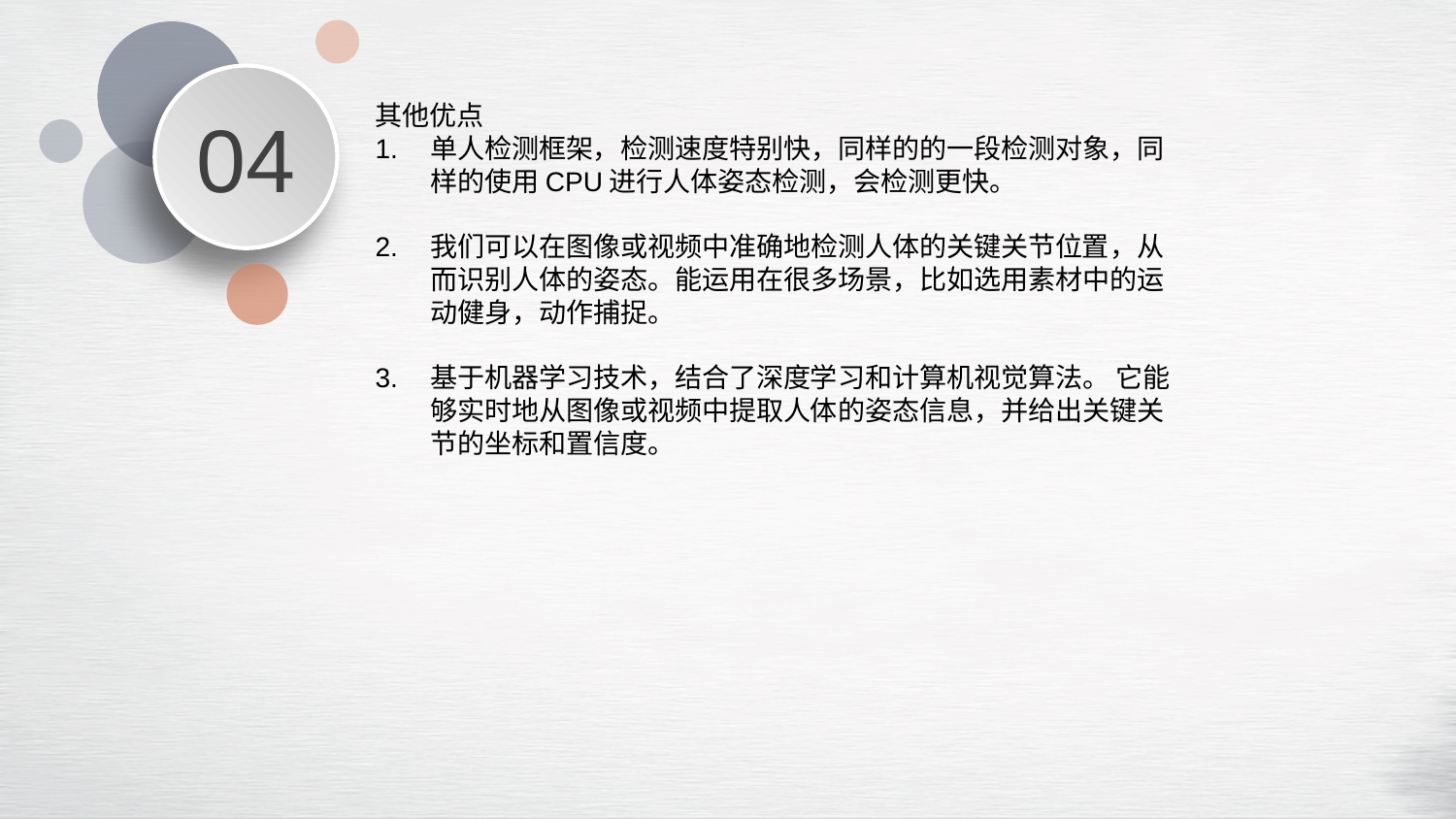

04
其他优点
单人检测框架，检测速度特别快，同样的的一段检测对象，同样的使用CPU进行人体姿态检测，会检测更快。

我们可以在图像或视频中准确地检测人体的关键关节位置，从而识别人体的姿态。能运用在很多场景，比如选用素材中的运动健身，动作捕捉。

基于机器学习技术，结合了深度学习和计算机视觉算法。 它能够实时地从图像或视频中提取人体的姿态信息，并给出关键关节的坐标和置信度。